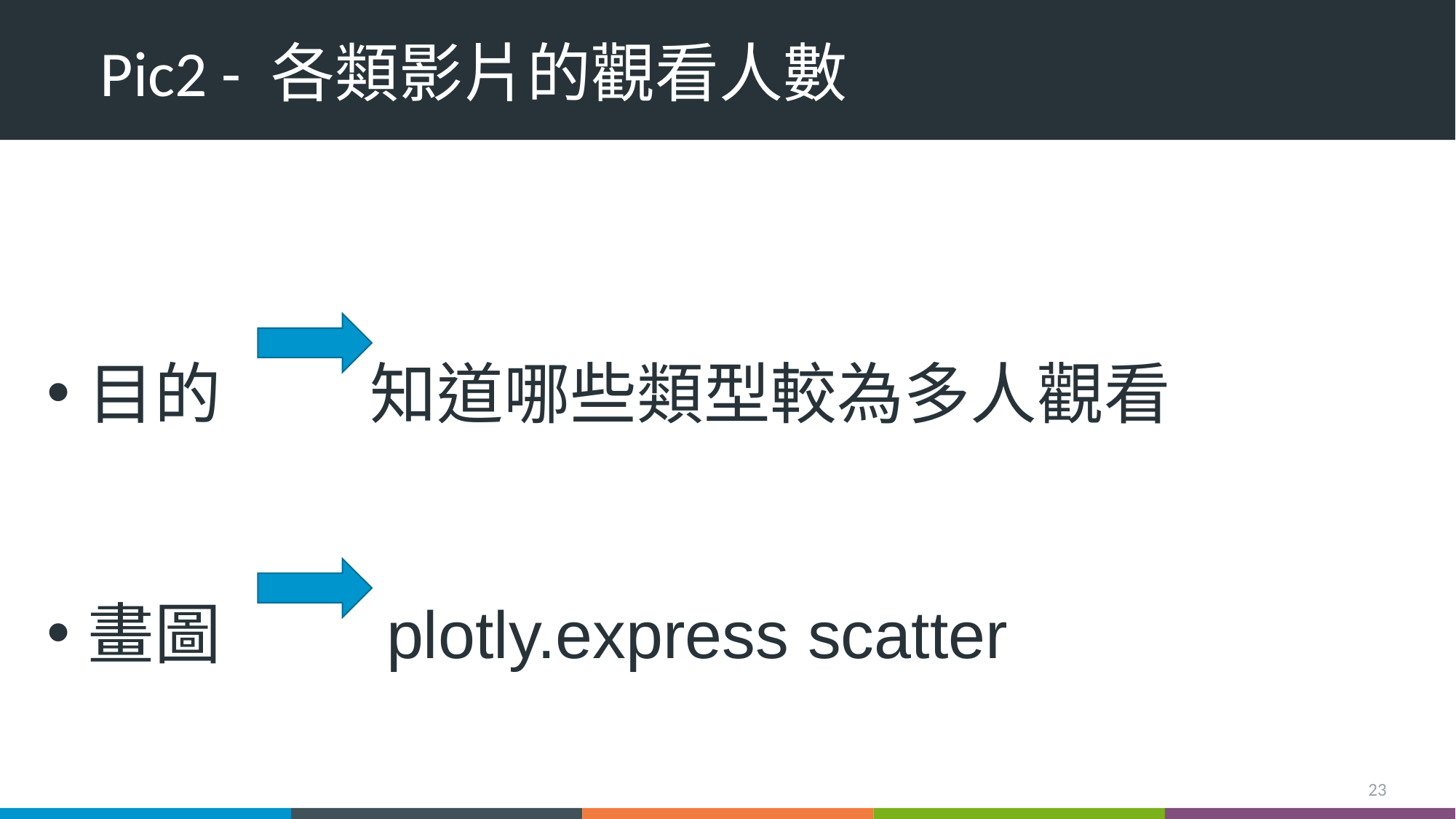

# Pic2 - 各類影片的觀看人數
目的          知道哪些類型較為多人觀看
畫圖          plotly.express scatter

23